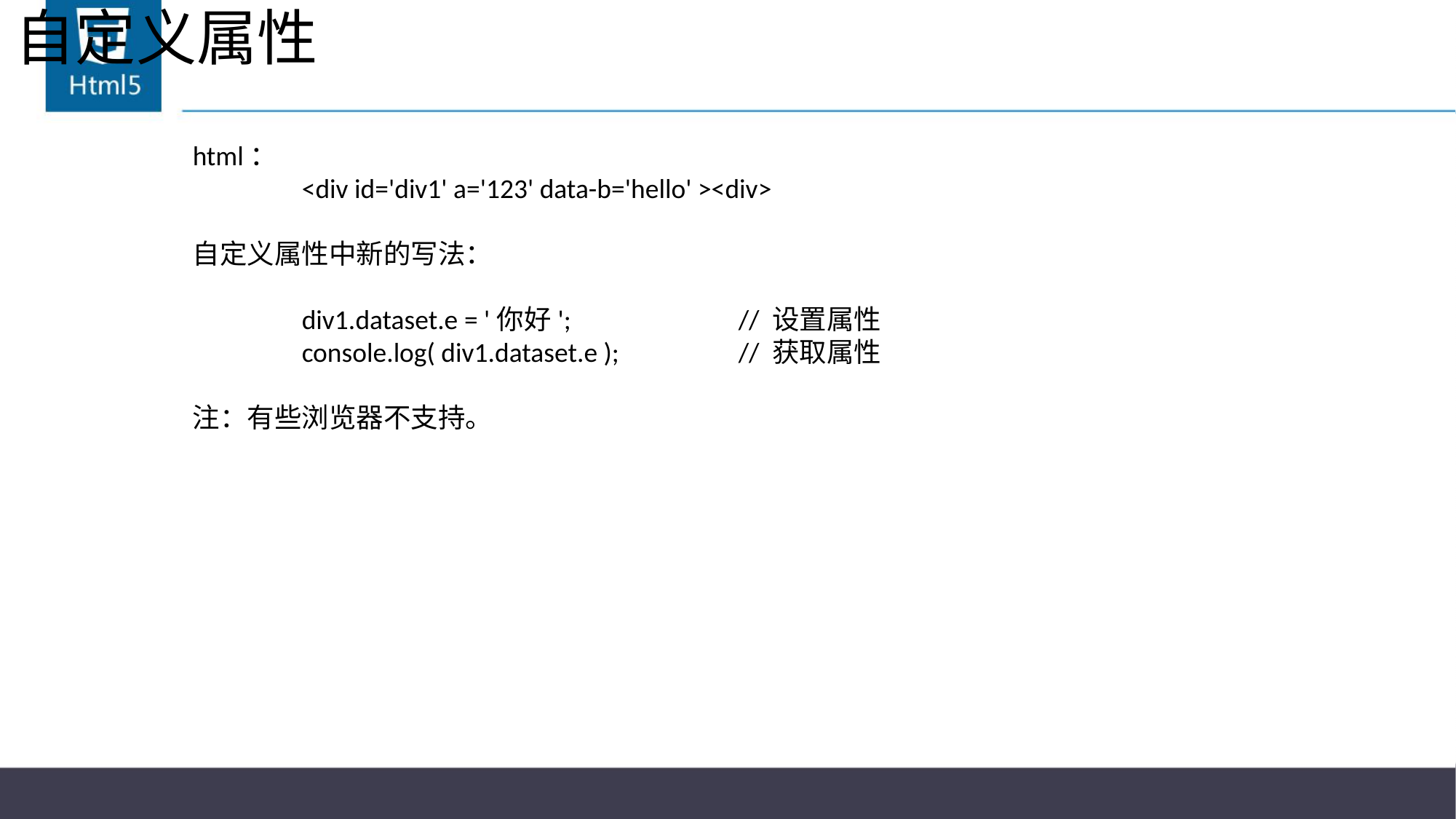

# 自定义属性
html：
	<div id='div1' a='123' data-b='hello' ><div>

自定义属性中新的写法：

	div1.dataset.e = '你好';		// 设置属性
	console.log( div1.dataset.e );		// 获取属性

注：有些浏览器不支持。